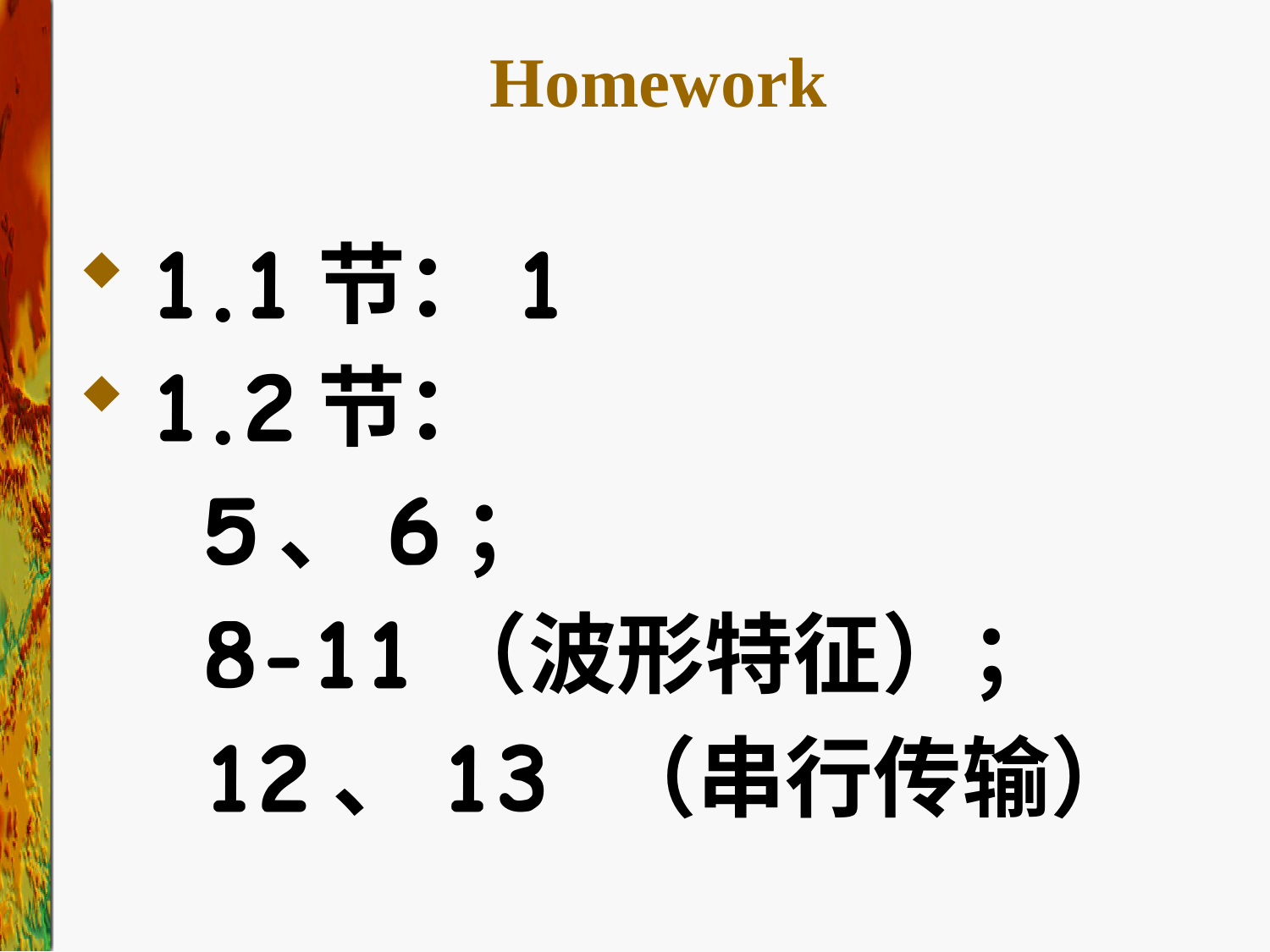

# Homework
1.1节：1
1.2节：
	5、6；
	8-11（波形特征）；
	12、13 （串行传输）